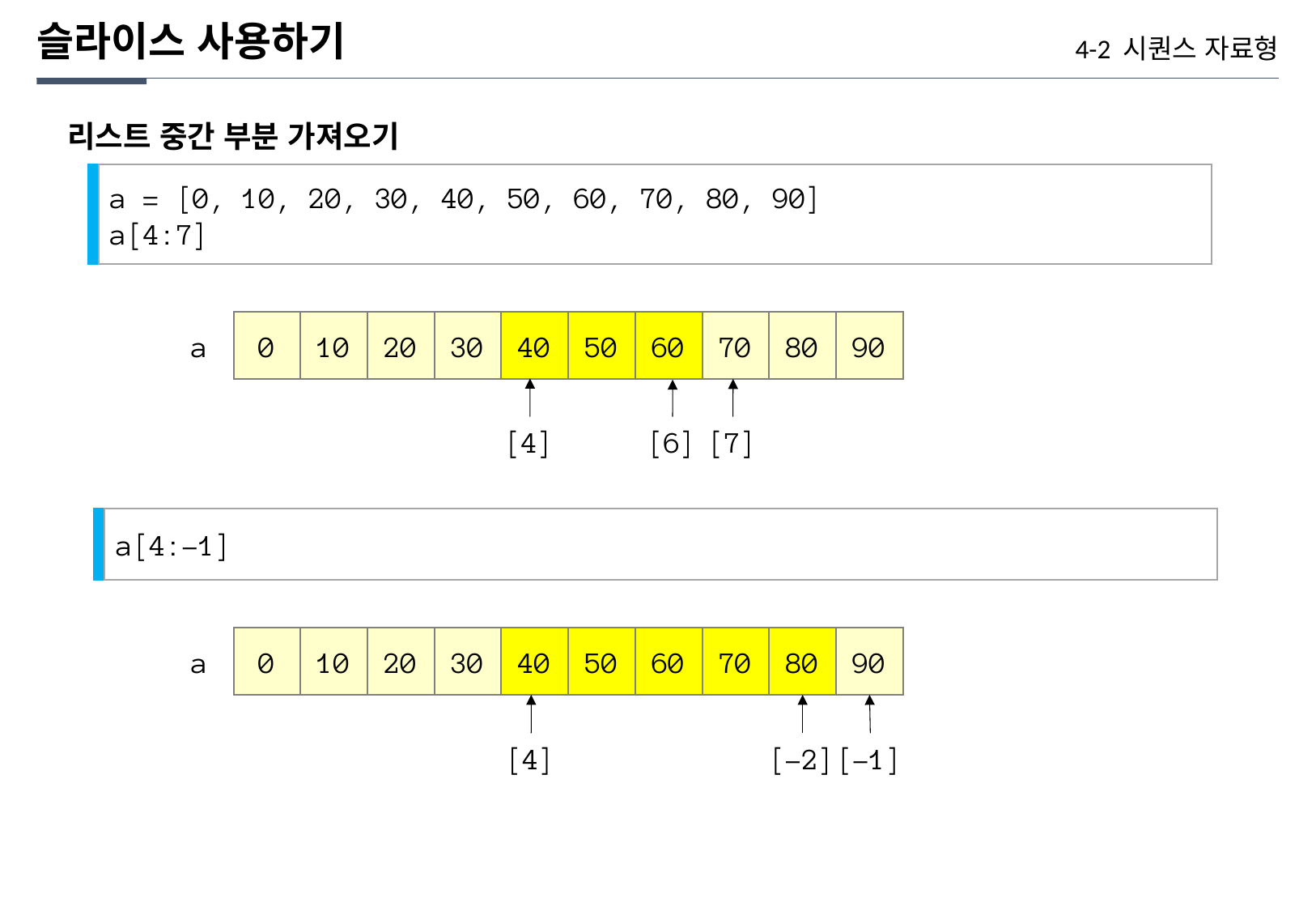

슬라이스 사용하기
4-2 시퀀스 자료형
리스트 중간 부분 가져오기

a = [0, 10, 20, 30, 40, 50, 60, 70, 80, 90]
a[4:7]
0
10
20
30
40
50
60
70
80
90
a
[4]
[6]
[7]

a[4:-1]
0
10
20
30
40
50
60
70
80
90
a
[4]
[-2]
[-1]